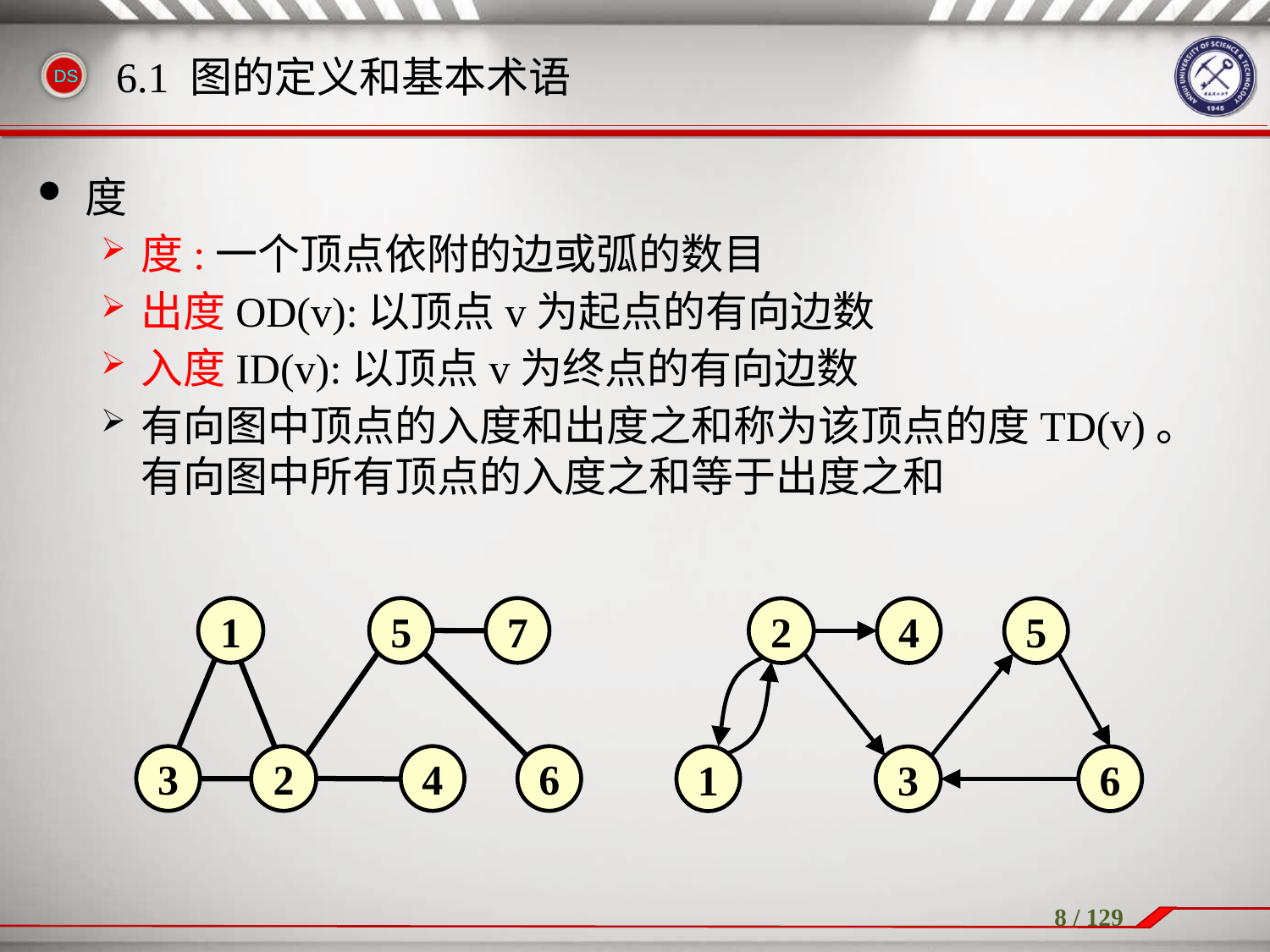

度
度:一个顶点依附的边或弧的数目
出度OD(v):以顶点v为起点的有向边数
入度ID(v):以顶点v为终点的有向边数
有向图中顶点的入度和出度之和称为该顶点的度TD(v)。有向图中所有顶点的入度之和等于出度之和
6.1 图的定义和基本术语

1
5
7

3
2
4
6

2
4
5

1
3
6